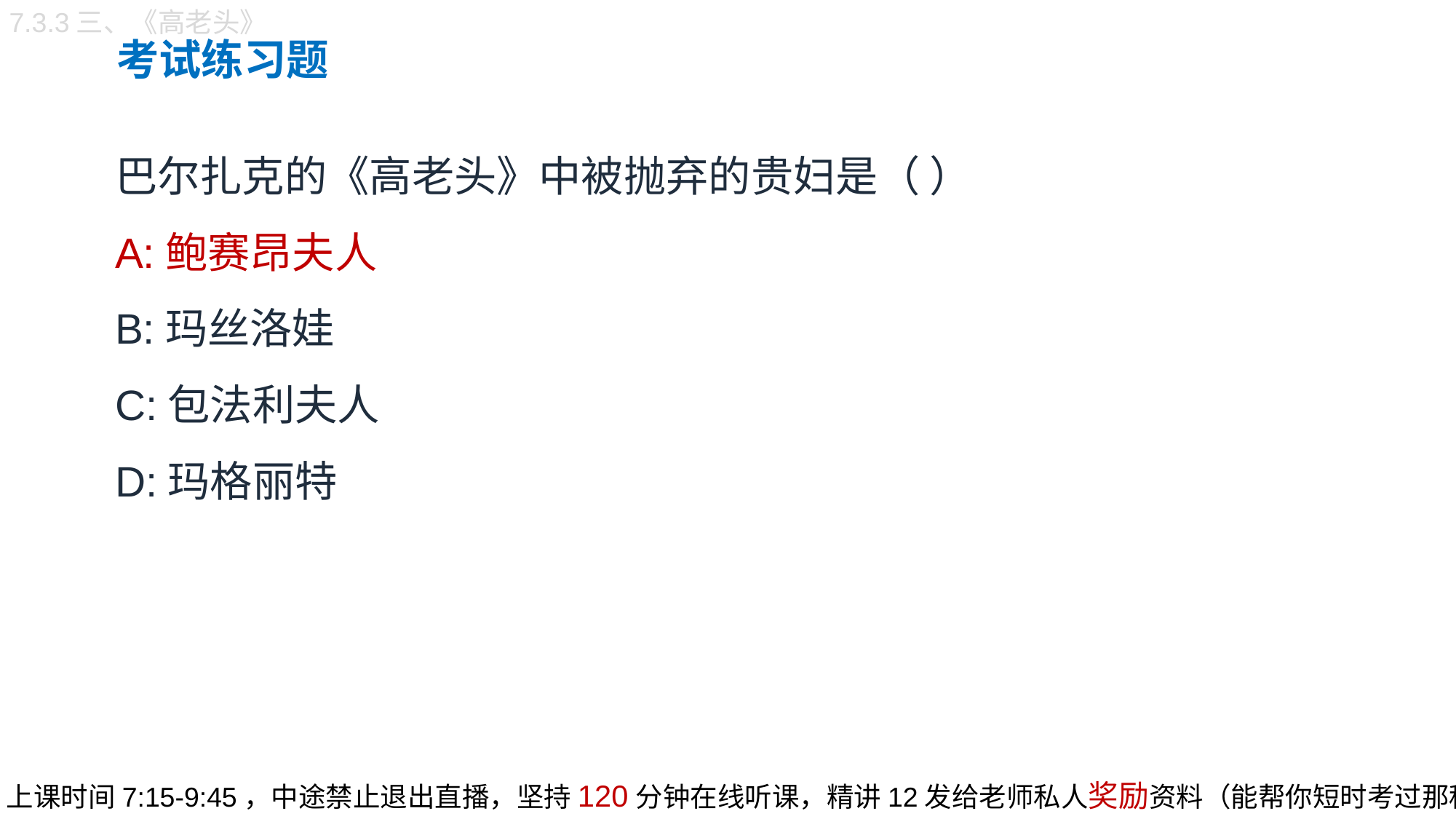

7.3.3三、《高老头》
考试练习题
巴尔扎克的《高老头》中被抛弃的贵妇是（ ）
A:鲍赛昂夫人
B:玛丝洛娃
C:包法利夫人
D:玛格丽特